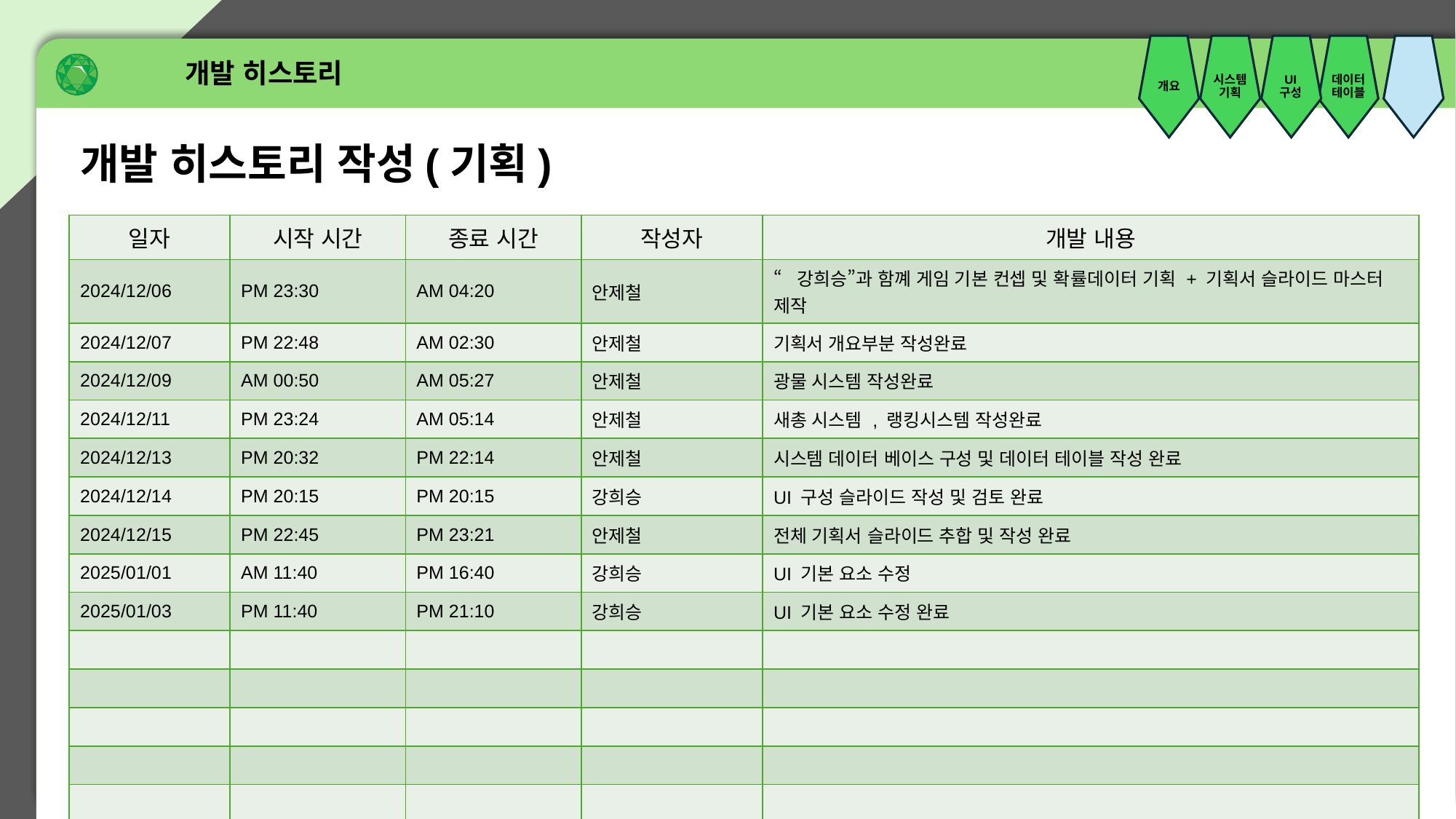

개발 히스토리
개요
시스템기획
UI
구성
데이터테이블

개발 히스토리 작성(기획)
| 일자 | 시작 시간 | 종료 시간 | 작성자 | 개발 내용 |
| --- | --- | --- | --- | --- |
| 2024/12/06 | PM 23:30 | AM 04:20 | 안제철 | “강희승”과 함꼐 게임 기본 컨셉 및 확률데이터 기획 + 기획서 슬라이드 마스터 제작 |
| 2024/12/07 | PM 22:48 | AM 02:30 | 안제철 | 기획서 개요부분 작성완료 |
| 2024/12/09 | AM 00:50 | AM 05:27 | 안제철 | 광물 시스템 작성완료 |
| 2024/12/11 | PM 23:24 | AM 05:14 | 안제철 | 새총 시스템 , 랭킹시스템 작성완료 |
| 2024/12/13 | PM 20:32 | PM 22:14 | 안제철 | 시스템 데이터 베이스 구성 및 데이터 테이블 작성 완료 |
| 2024/12/14 | PM 20:15 | PM 20:15 | 강희승 | UI 구성 슬라이드 작성 및 검토 완료 |
| 2024/12/15 | PM 22:45 | PM 23:21 | 안제철 | 전체 기획서 슬라이드 추합 및 작성 완료 |
| 2025/01/01 | AM 11:40 | PM 16:40 | 강희승 | UI 기본 요소 수정 |
| 2025/01/03 | PM 11:40 | PM 21:10 | 강희승 | UI 기본 요소 수정 완료 |
|  |  |  |  |  |
|  |  |  |  |  |
|  |  |  |  |  |
|  |  |  |  |  |
|  |  |  |  |  |